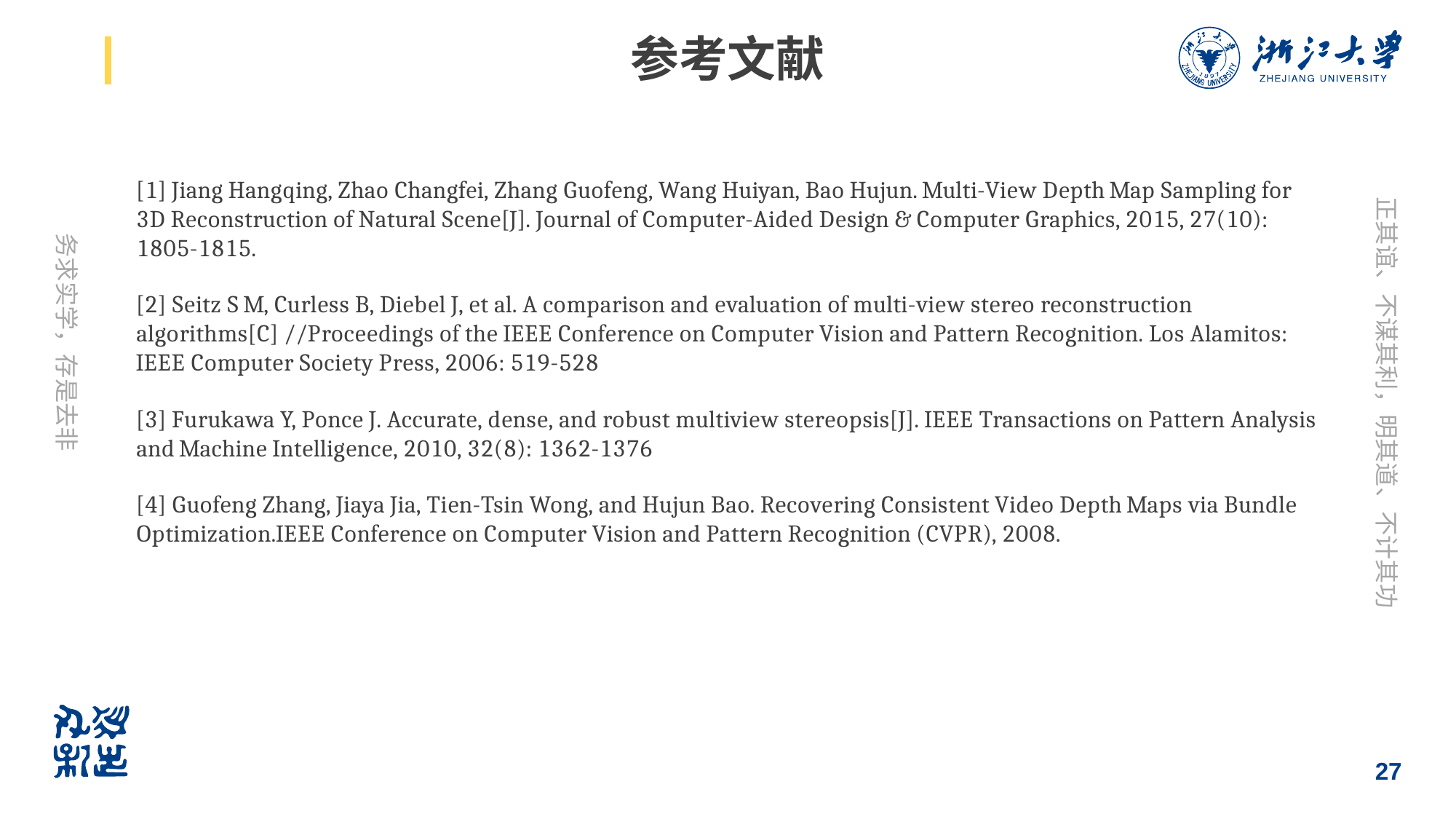

# 参考文献
[1] Jiang Hangqing, Zhao Changfei, Zhang Guofeng, Wang Huiyan, Bao Hujun. Multi-View Depth Map Sampling for 3D Reconstruction of Natural Scene[J]. Journal of Computer-Aided Design & Computer Graphics, 2015, 27(10): 1805-1815.
[2] Seitz S M, Curless B, Diebel J, et al. A comparison and evaluation of multi-view stereo reconstruction algorithms[C] //Proceedings of the IEEE Conference on Computer Vision and Pattern Recognition. Los Alamitos: IEEE Computer Society Press, 2006: 519-528
[3] Furukawa Y, Ponce J. Accurate, dense, and robust multiview stereopsis[J]. IEEE Transactions on Pattern Analysis and Machine Intelligence, 2010, 32(8): 1362-1376
[4] Guofeng Zhang, Jiaya Jia, Tien-Tsin Wong, and Hujun Bao. Recovering Consistent Video Depth Maps via Bundle Optimization.IEEE Conference on Computer Vision and Pattern Recognition (CVPR), 2008.
27